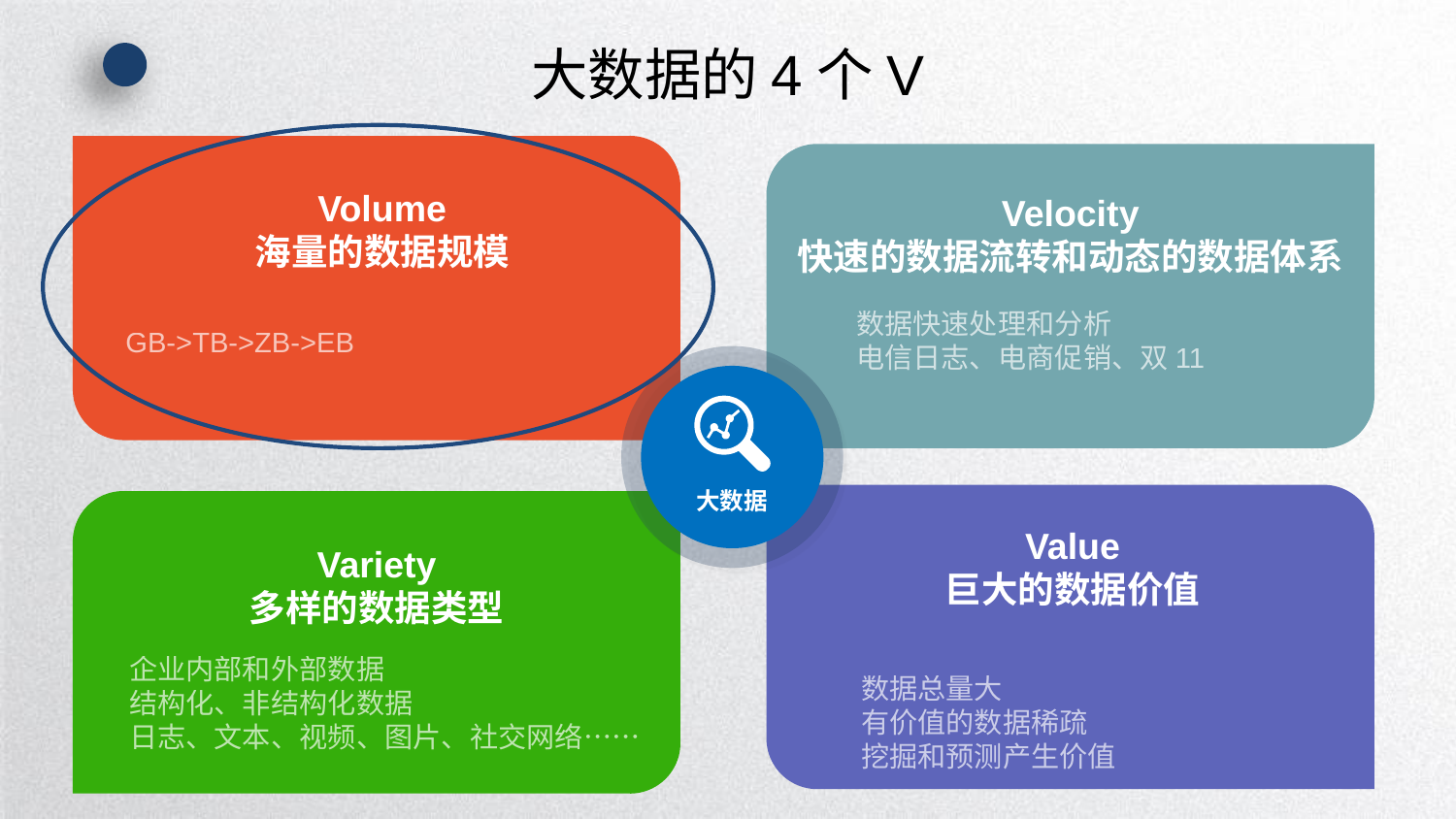

# 大数据的4个V

Volume
海量的数据规模
Velocity
快速的数据流转和动态的数据体系
数据快速处理和分析
电信日志、电商促销、双11
GB->TB->ZB->EB

大数据

Value
巨大的数据价值
Variety
多样的数据类型
企业内部和外部数据
结构化、非结构化数据
日志、文本、视频、图片、社交网络……
数据总量大
有价值的数据稀疏
挖掘和预测产生价值